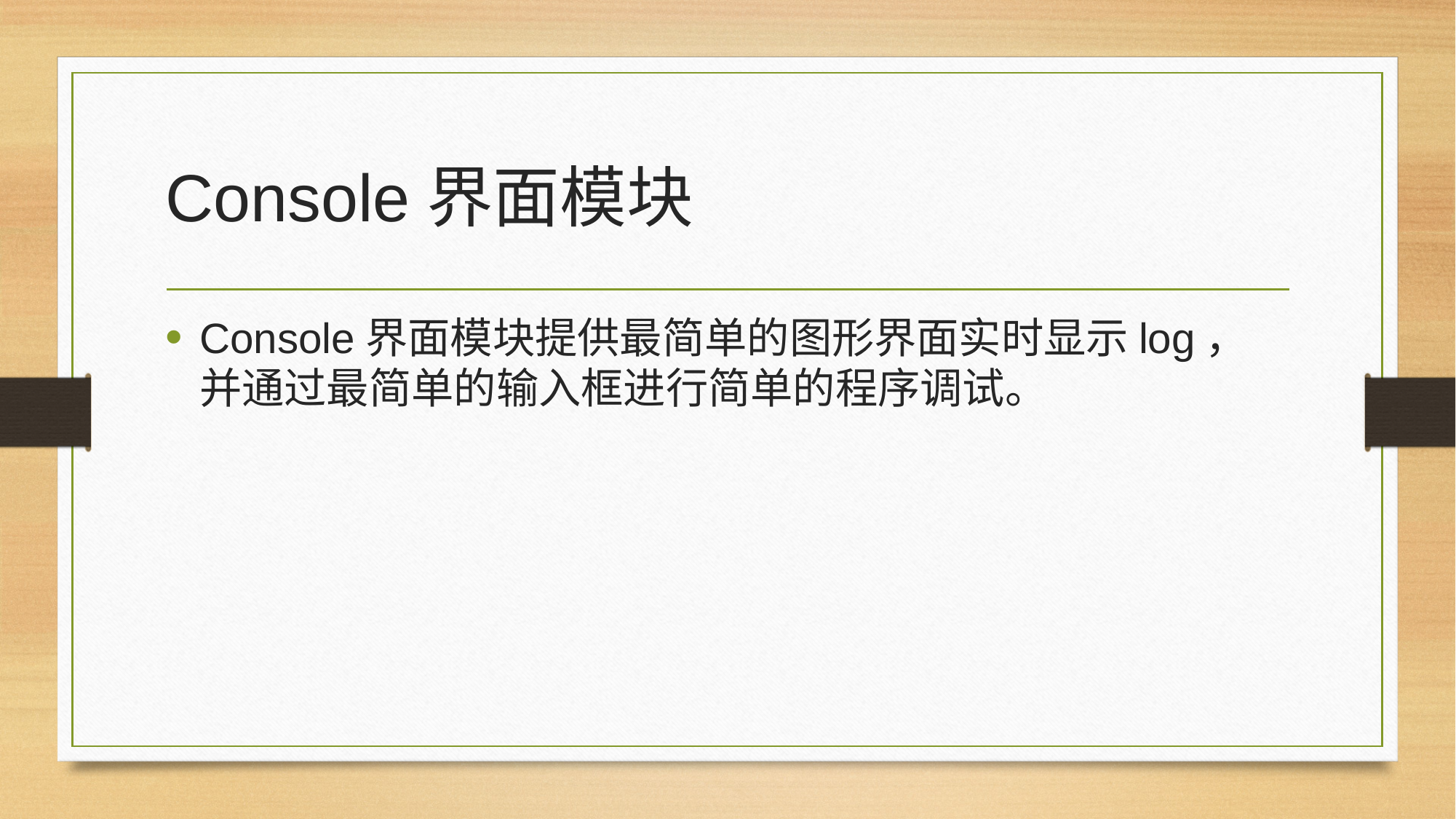

# Console界面模块
Console界面模块提供最简单的图形界面实时显示log，并通过最简单的输入框进行简单的程序调试。